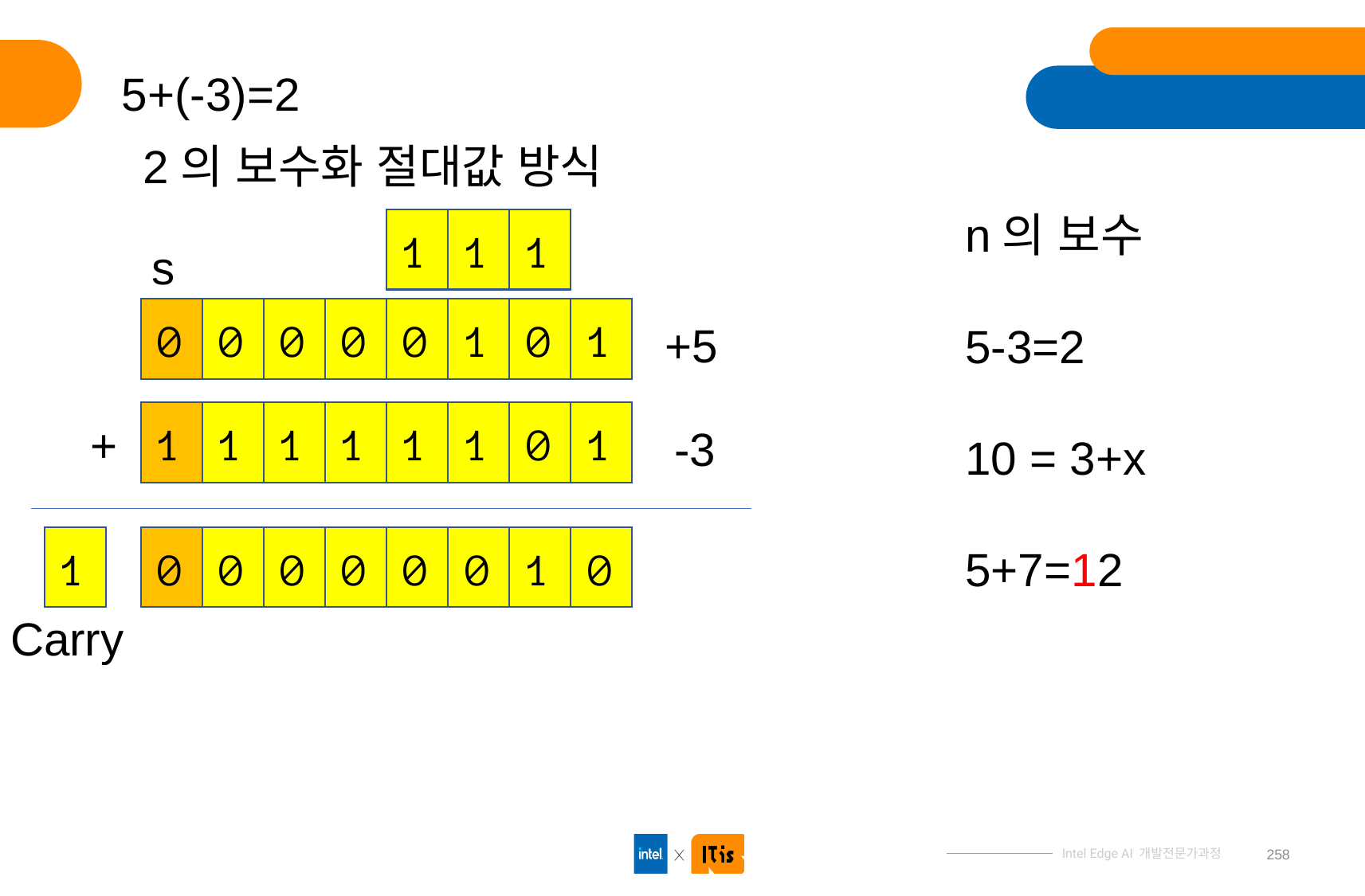

5+(-3)=2
2의 보수화 절대값 방식
n의 보수

5-3=2

10 = 3+x

5+7=12
1
1
1
s
0
0
0
0
0
1
0
1
+5
1
1
1
1
1
1
0
1
+
-3
1
0
0
0
0
0
0
1
0
Carry
258